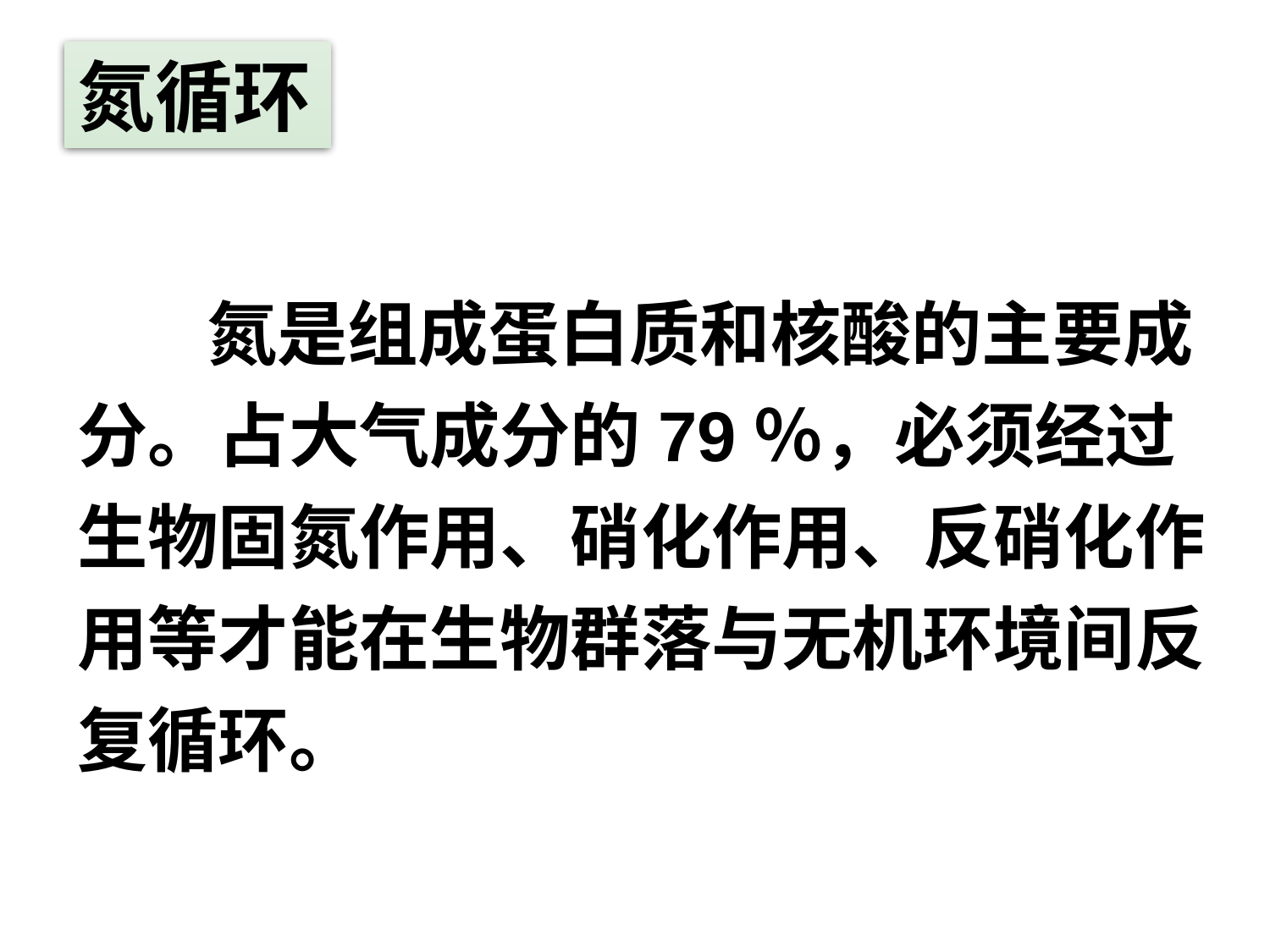

氮循环
       氮是组成蛋白质和核酸的主要成
分。占大气成分的79％，必须经过
生物固氮作用、硝化作用、反硝化作
用等才能在生物群落与无机环境间反
复循环。